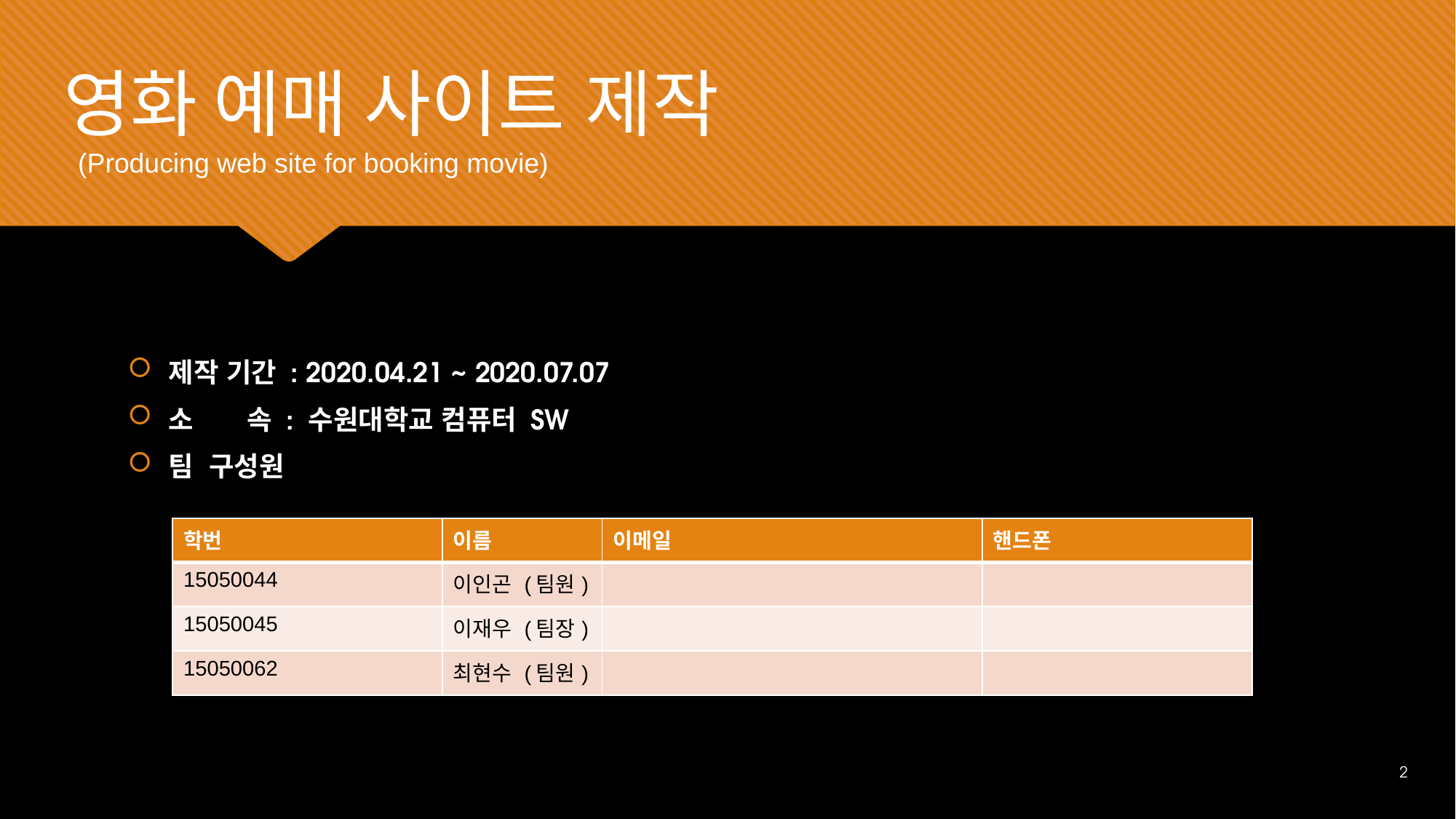

영화 예매 사이트 제작
 (Producing web site for booking movie)
제작 기간 : 2020.04.21 ~ 2020.07.07
소       속 : 수원대학교 컴퓨터 SW
팀  구성원

| 학번 | 이름 | 이메일 | 핸드폰 |
| --- | --- | --- | --- |
| 15050044 | 이인곤 (팀원) |  |  |
| 15050045 | 이재우 (팀장) |  |  |
| 15050062 | 최현수 (팀원) |  |  |
2